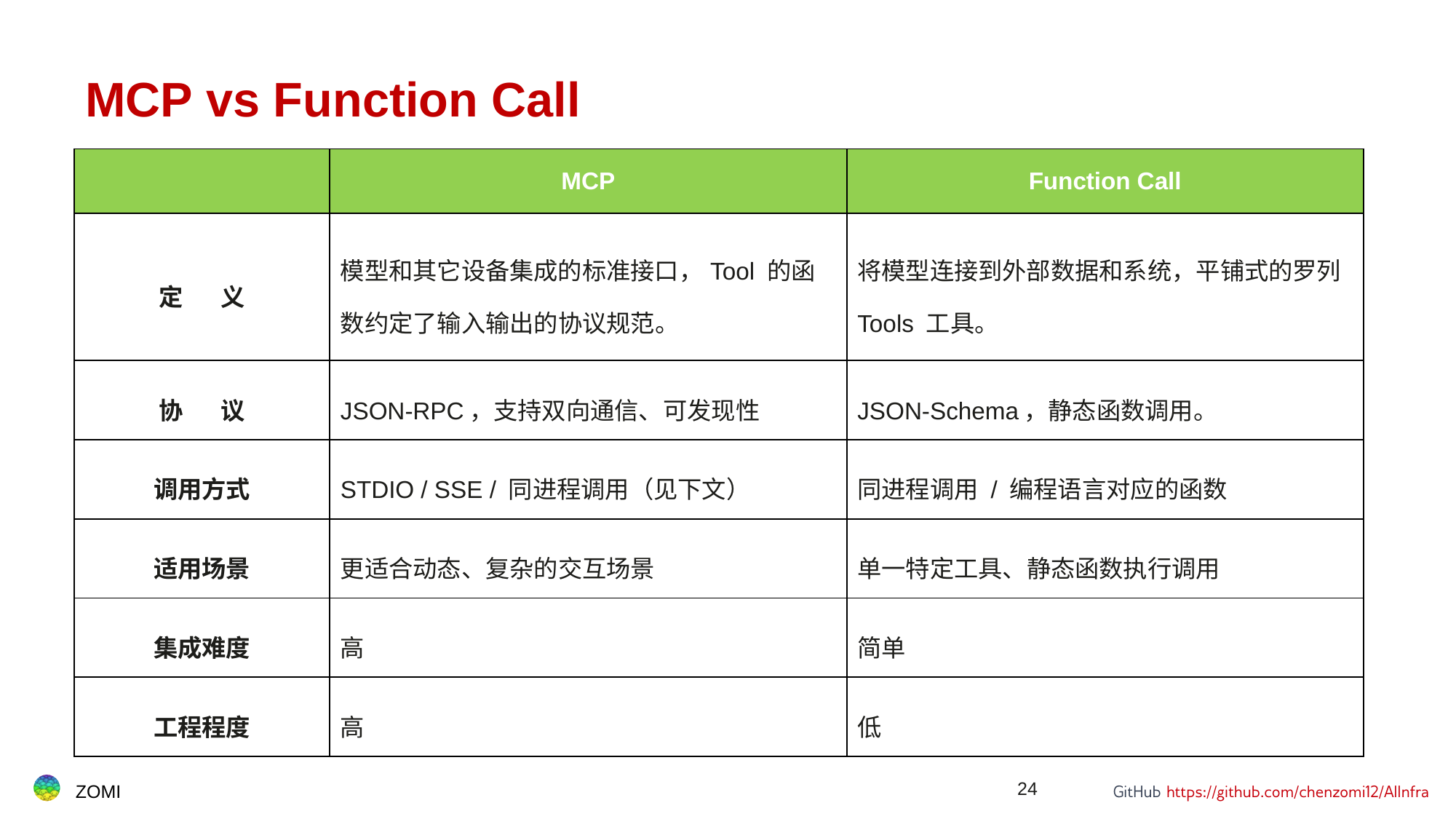

# MCP vs Function Call
|  | MCP | Function Call |
| --- | --- | --- |
| 定 义 | 模型和其它设备集成的标准接口，Tool 的函数约定了输入输出的协议规范。 | 将模型连接到外部数据和系统，平铺式的罗列 Tools 工具。 |
| 协 议 | JSON-RPC，支持双向通信、可发现性 | JSON-Schema，静态函数调用。 |
| 调用方式 | STDIO / SSE / 同进程调用（见下文） | 同进程调用 / 编程语言对应的函数 |
| 适用场景 | 更适合动态、复杂的交互场景 | 单一特定工具、静态函数执行调用 |
| 集成难度 | 高 | 简单 |
| 工程程度 | 高 | 低 |